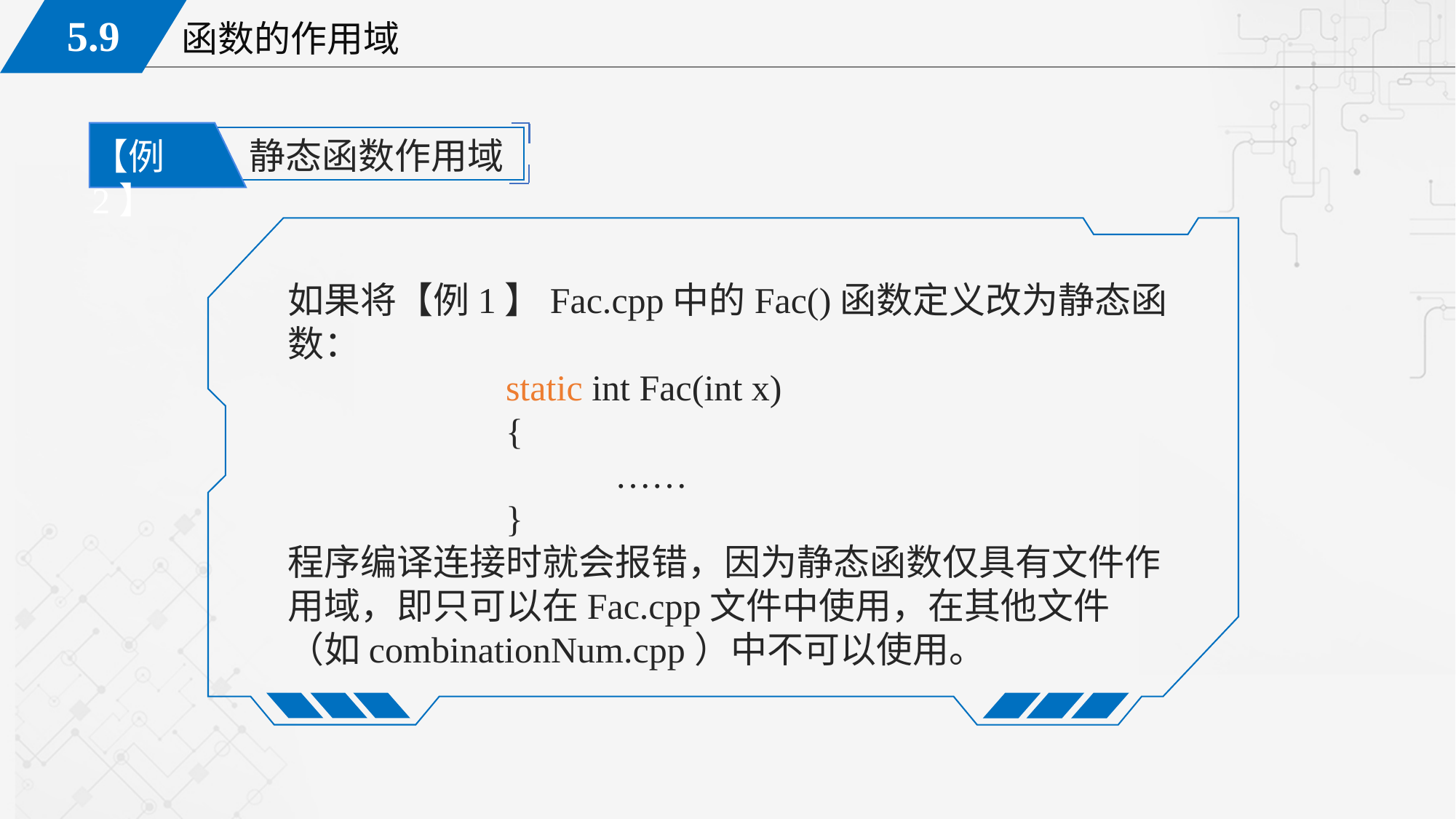

静态函数作用域
【例2】

如果将【例1】Fac.cpp中的Fac()函数定义改为静态函数：
		static int Fac(int x)
		{
			……
		}
程序编译连接时就会报错，因为静态函数仅具有文件作用域，即只可以在Fac.cpp文件中使用，在其他文件（如combinationNum.cpp）中不可以使用。